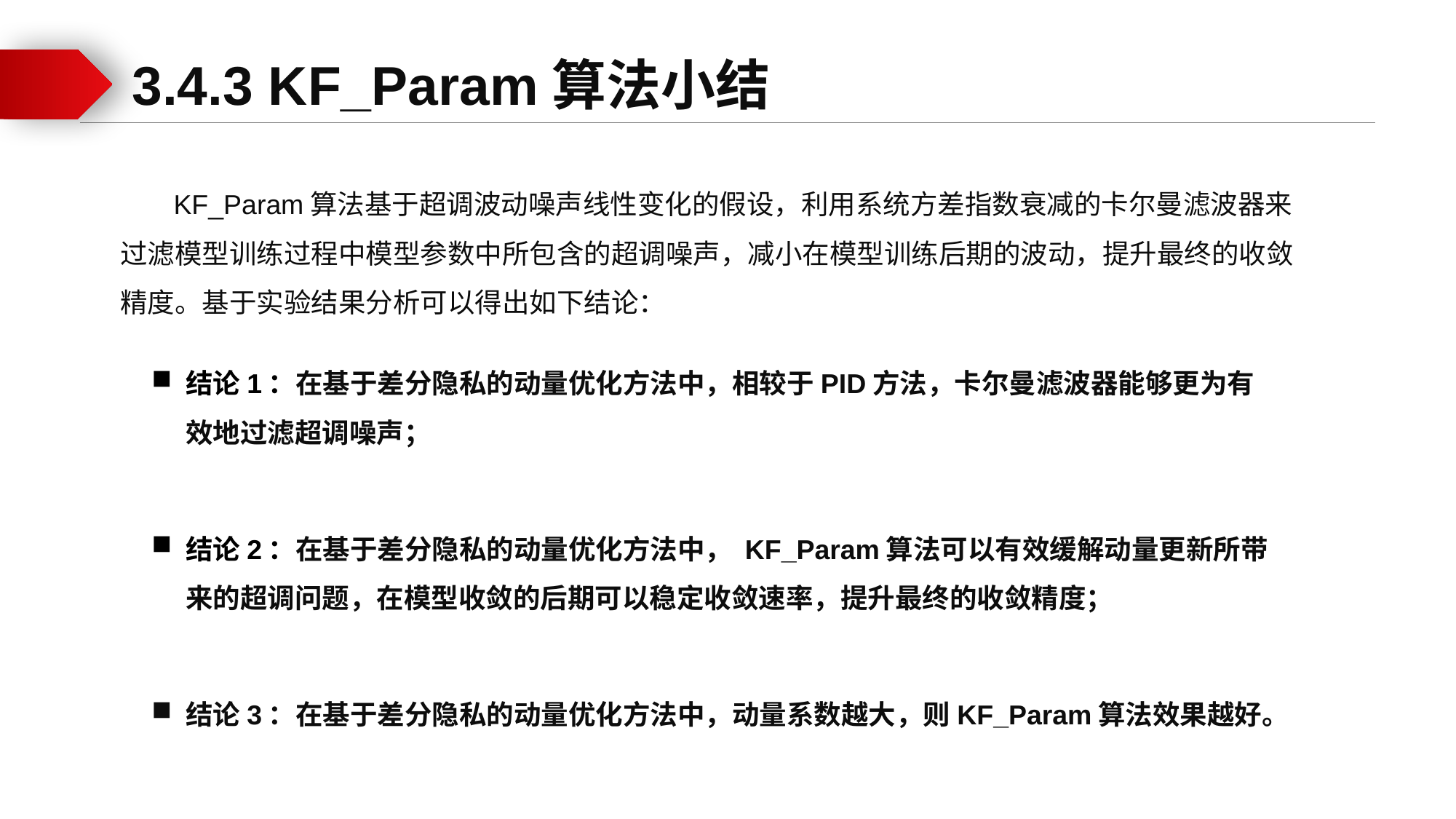

3.4.3 KF_Param算法小结
       KF_Param算法基于超调波动噪声线性变化的假设，利用系统方差指数衰减的卡尔曼滤波器来过滤模型训练过程中模型参数中所包含的超调噪声，减小在模型训练后期的波动，提升最终的收敛精度。基于实验结果分析可以得出如下结论：
结论1：在基于差分隐私的动量优化方法中，相较于PID方法，卡尔曼滤波器能够更为有效地过滤超调噪声；

结论2：在基于差分隐私的动量优化方法中， KF_Param算法可以有效缓解动量更新所带来的超调问题，在模型收敛的后期可以稳定收敛速率，提升最终的收敛精度；

结论3：在基于差分隐私的动量优化方法中，动量系数越大，则KF_Param算法效果越好。